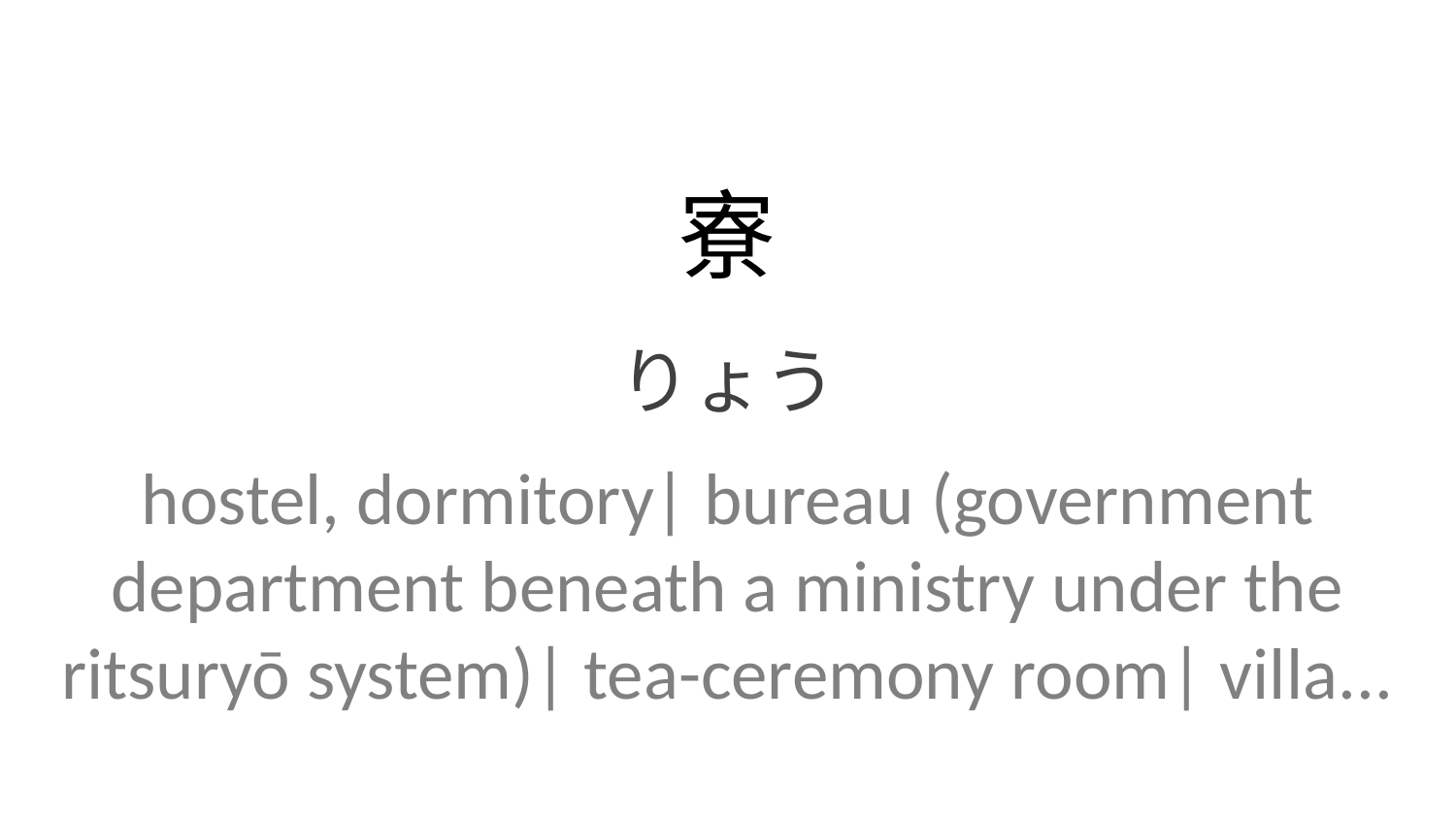

寮

りょう
hostel, dormitory| bureau (government department beneath a ministry under the ritsuryō system)| tea-ceremony room| villa...